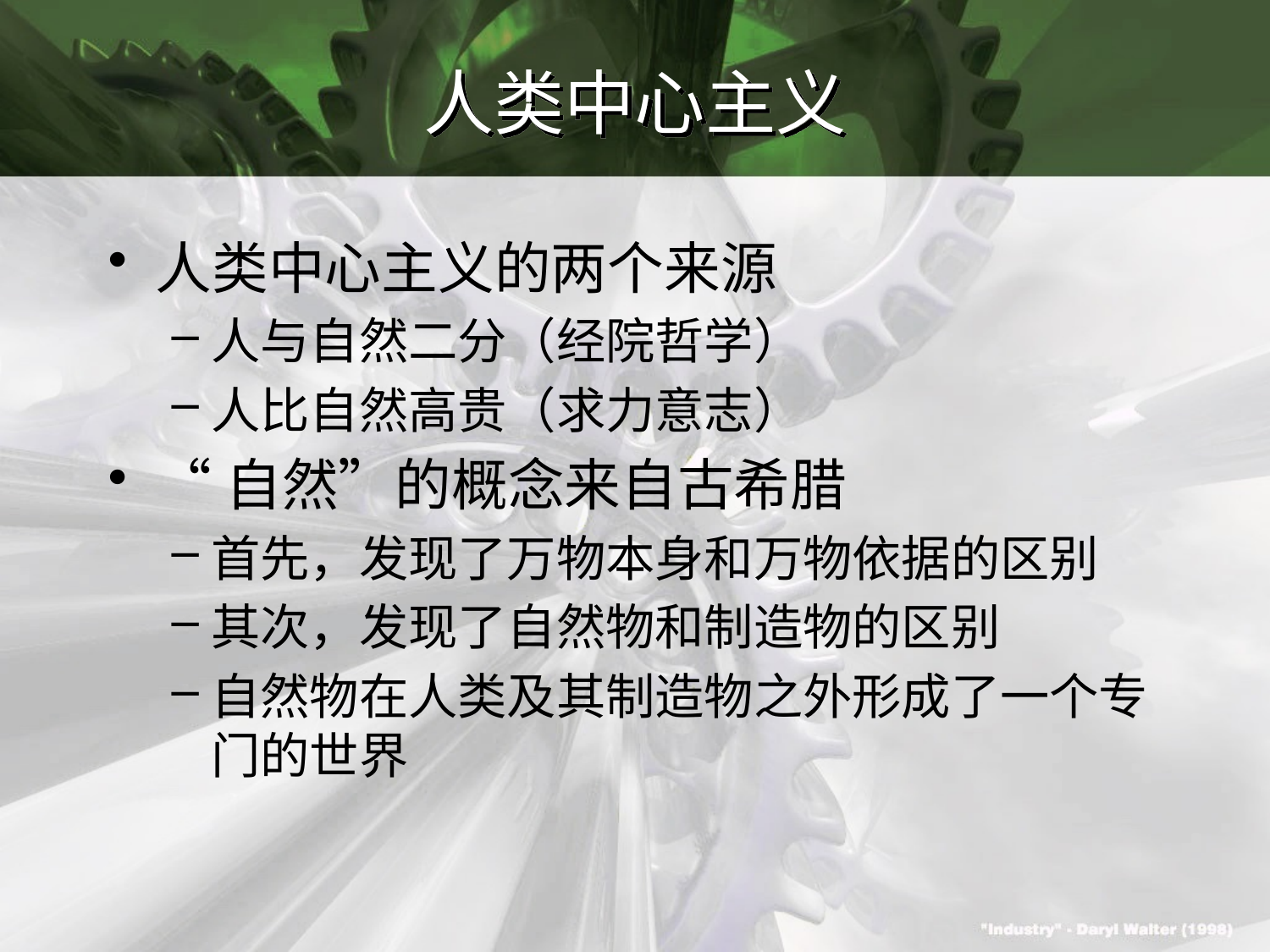

# 人类中心主义
人类中心主义的两个来源
人与自然二分（经院哲学）
人比自然高贵（求力意志）
“自然”的概念来自古希腊
首先，发现了万物本身和万物依据的区别
其次，发现了自然物和制造物的区别
自然物在人类及其制造物之外形成了一个专门的世界